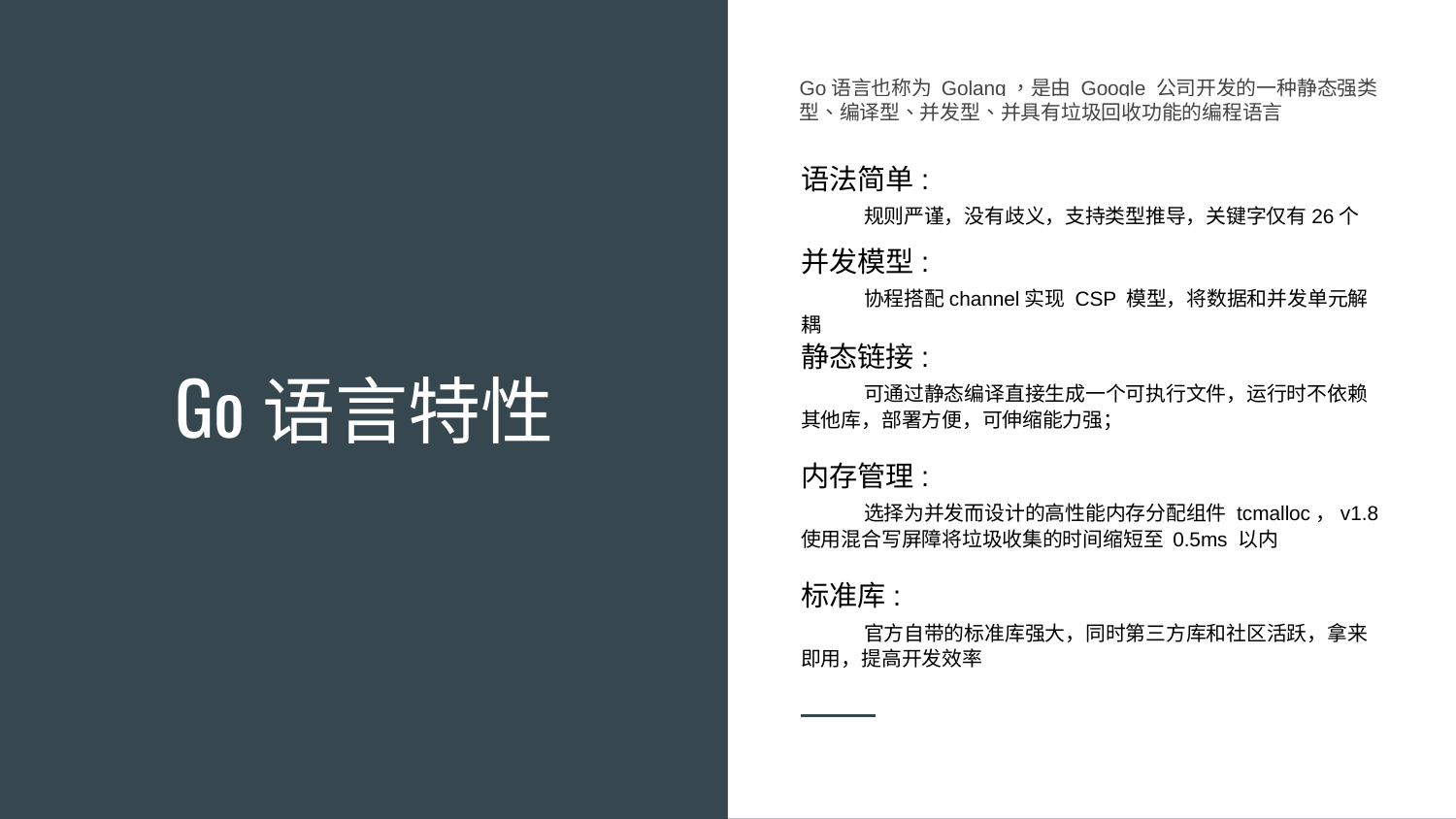

Go语言也称为 Golang，是由 Google 公司开发的一种静态强类型、编译型、并发型、并具有垃圾回收功能的编程语言
语法简单:
       规则严谨，没有歧义，支持类型推导，关键字仅有26个
并发模型:
       协程搭配channel实现 CSP 模型，将数据和并发单元解耦
# Go语言特性
静态链接:
       可通过静态编译直接生成一个可执行文件，运行时不依赖其他库，部署方便，可伸缩能力强；
内存管理:
       选择为并发而设计的高性能内存分配组件 tcmalloc，v1.8使用混合写屏障将垃圾收集的时间缩短至 0.5ms 以内
标准库:
       官方自带的标准库强大，同时第三方库和社区活跃，拿来即用，提高开发效率